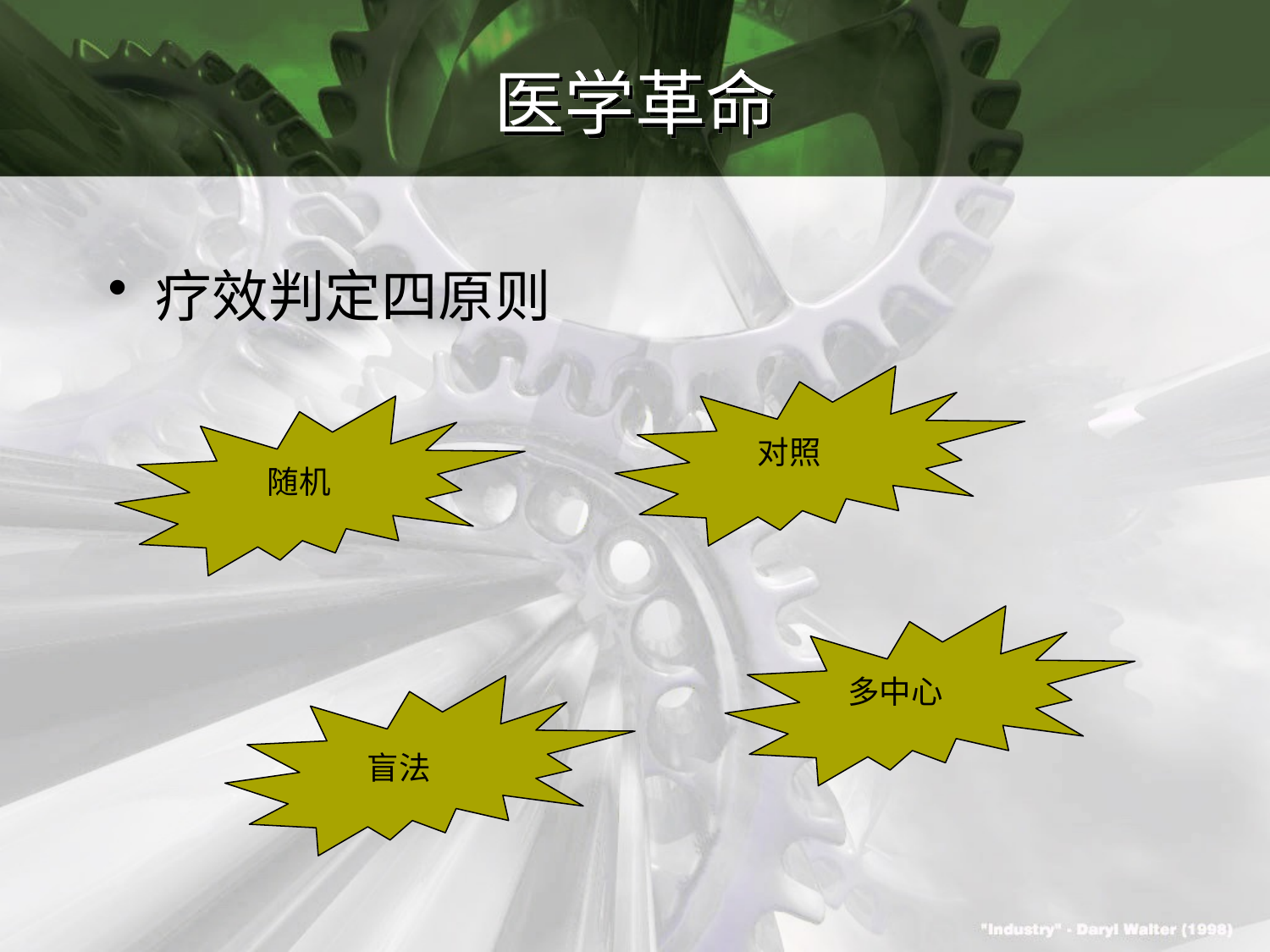

# 医学革命
疗效判定四原则

对照
随机

多中心

盲法